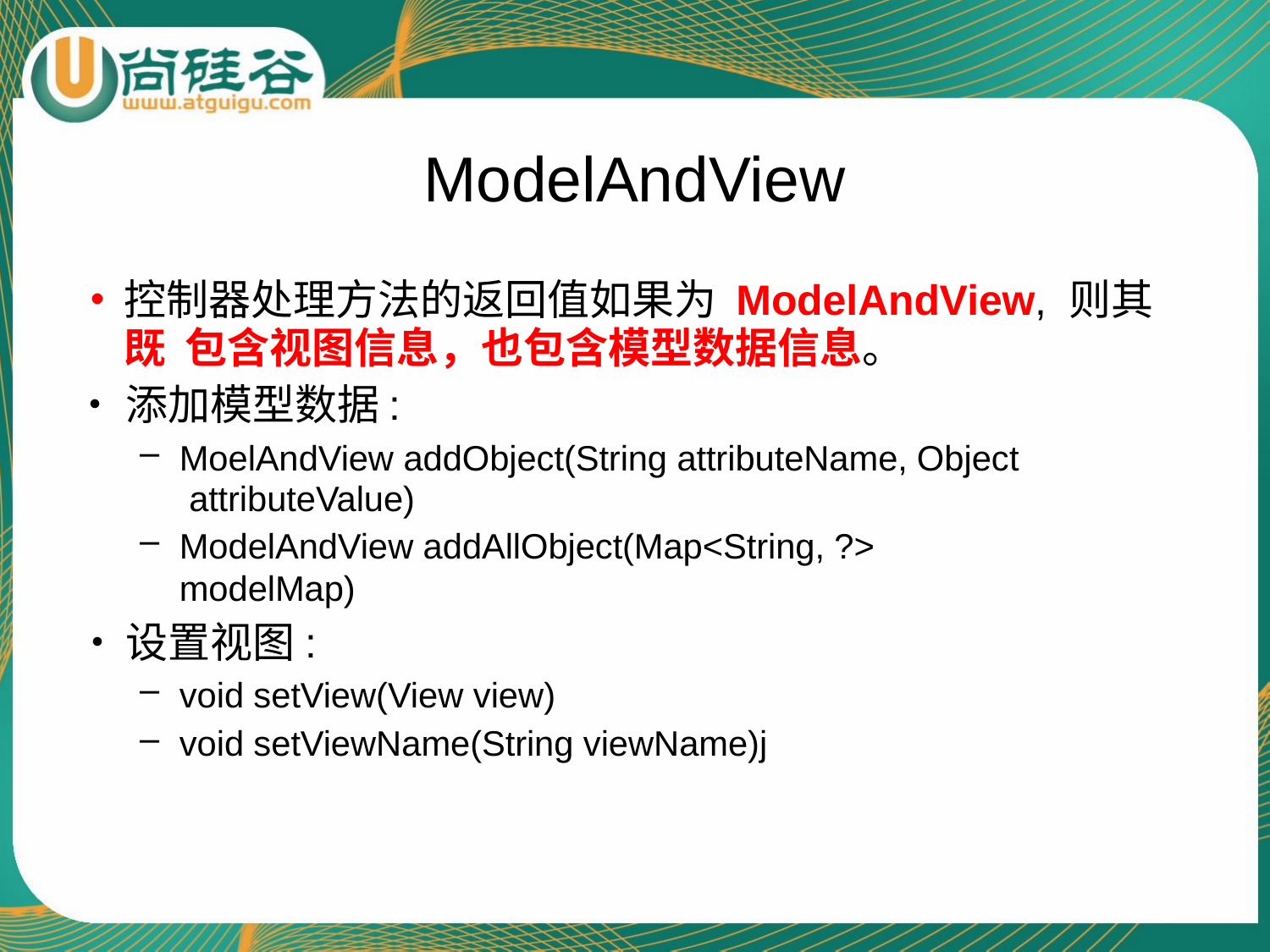

# ModelAndView
•	控制器处理方法的返回值如果为 ModelAndView, 则其既  包含视图信息，也包含模型数据信息。
•	添加模型数据:
MoelAndView addObject(String attributeName, Object  attributeValue)
ModelAndView addAllObject(Map<String, ?> modelMap)
•	设置视图:
void setView(View view)
void setViewName(String viewName)j